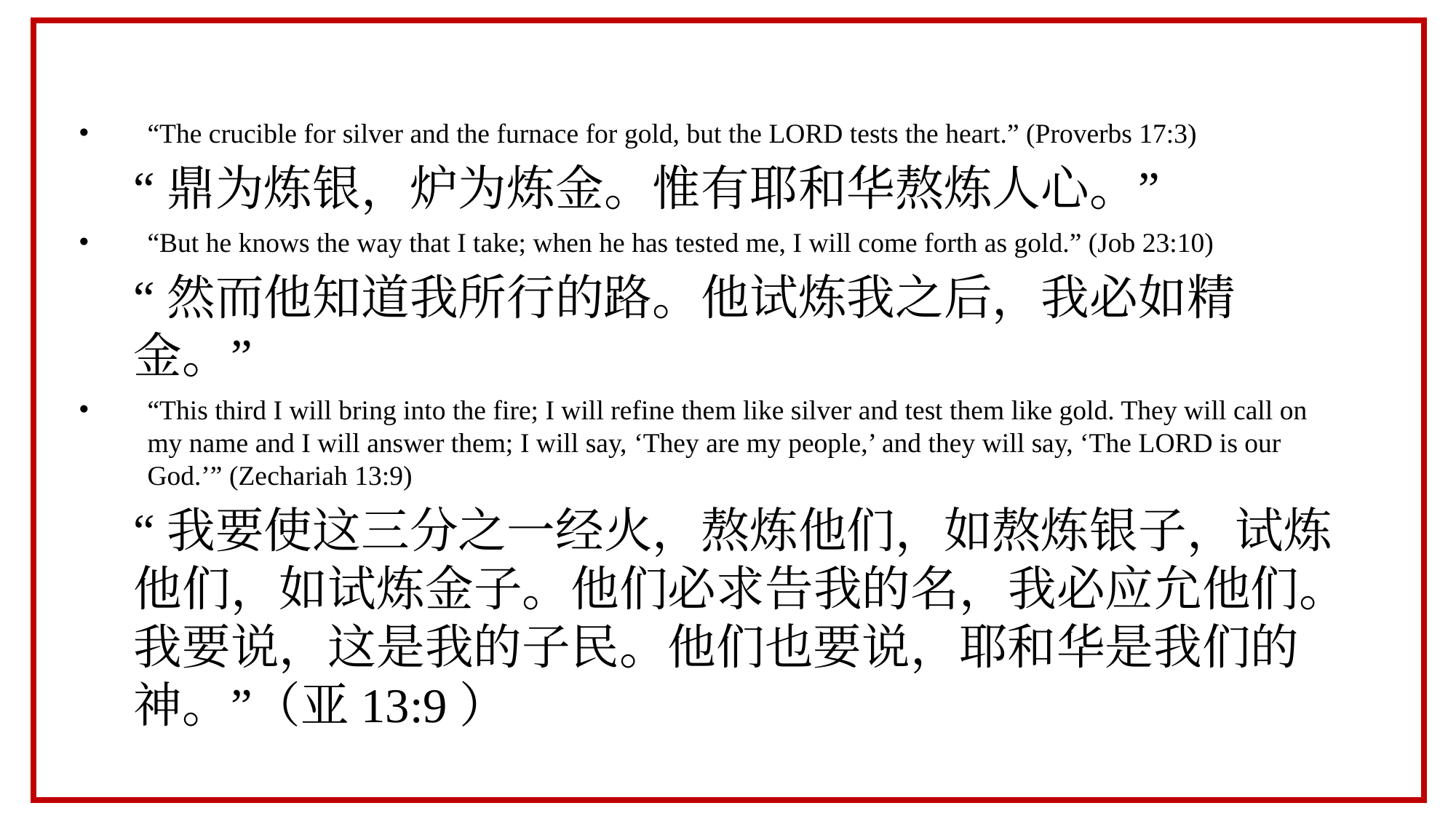

“The crucible for silver and the furnace for gold, but the LORD tests the heart.” (Proverbs 17:3)
“鼎为炼银，炉为炼金。惟有耶和华熬炼人心。”
“But he knows the way that I take; when he has tested me, I will come forth as gold.” (Job 23:10)
“然而他知道我所行的路。他试炼我之后，我必如精金。”
“This third I will bring into the fire; I will refine them like silver and test them like gold. They will call on my name and I will answer them; I will say, ‘They are my people,’ and they will say, ‘The LORD is our God.’” (Zechariah 13:9)
“我要使这三分之一经火，熬炼他们，如熬炼银子，试炼他们，如试炼金子。他们必求告我的名，我必应允他们。我要说，这是我的子民。他们也要说，耶和华是我们的神。”（亚13:9）